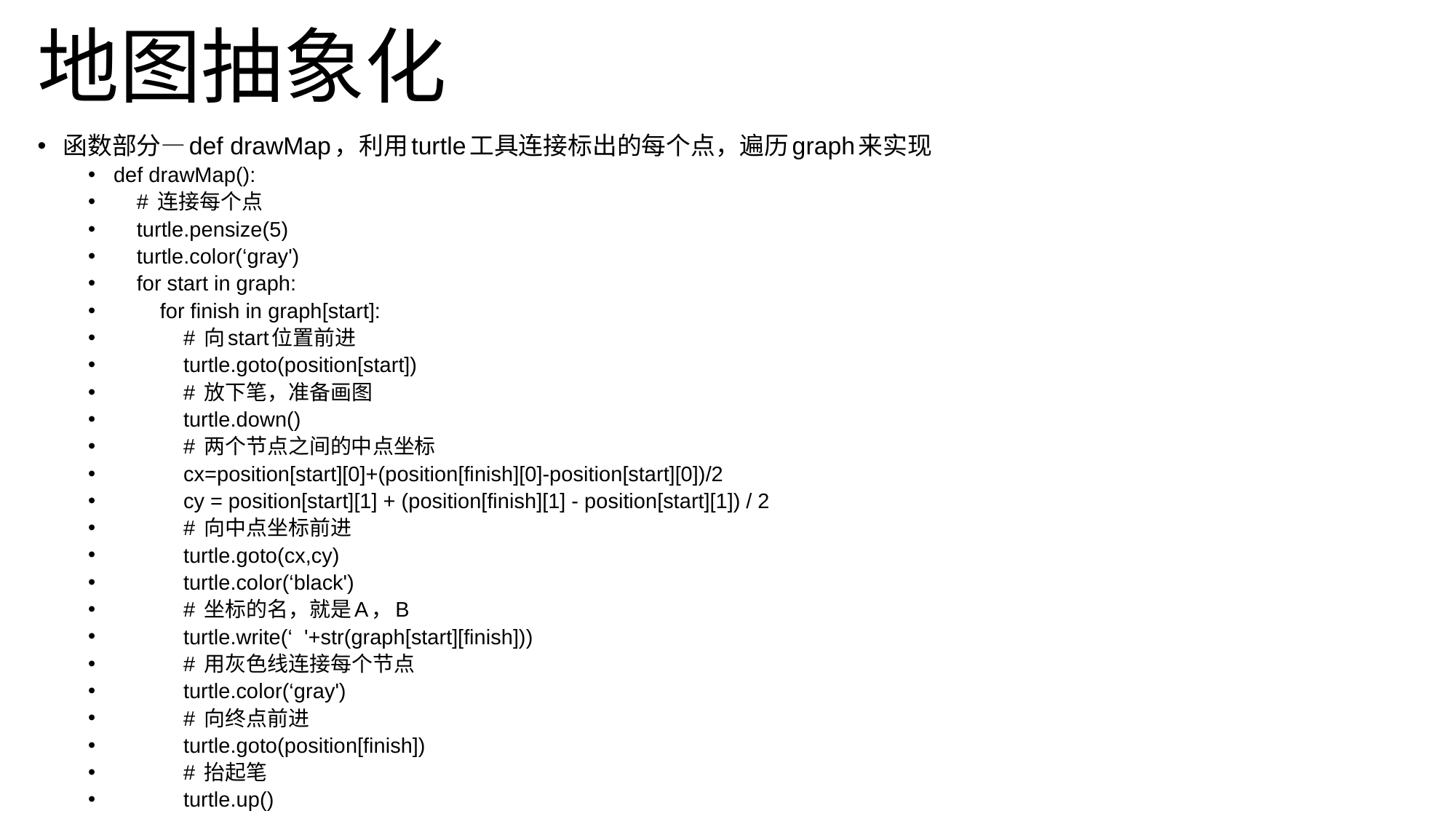

# 地图抽象化
函数部分—def drawMap，利用turtle工具连接标出的每个点，遍历graph来实现
def drawMap():
    # 连接每个点
    turtle.pensize(5)
    turtle.color(‘gray')
    for start in graph:
        for finish in graph[start]:
            # 向start位置前进
            turtle.goto(position[start])
            # 放下笔，准备画图
            turtle.down()
            # 两个节点之间的中点坐标
            cx=position[start][0]+(position[finish][0]-position[start][0])/2
            cy = position[start][1] + (position[finish][1] - position[start][1]) / 2
            # 向中点坐标前进
            turtle.goto(cx,cy)
            turtle.color(‘black')
            # 坐标的名，就是A，B
            turtle.write(‘  '+str(graph[start][finish]))
            # 用灰色线连接每个节点
            turtle.color(‘gray')
            # 向终点前进
            turtle.goto(position[finish])
            # 抬起笔
            turtle.up()